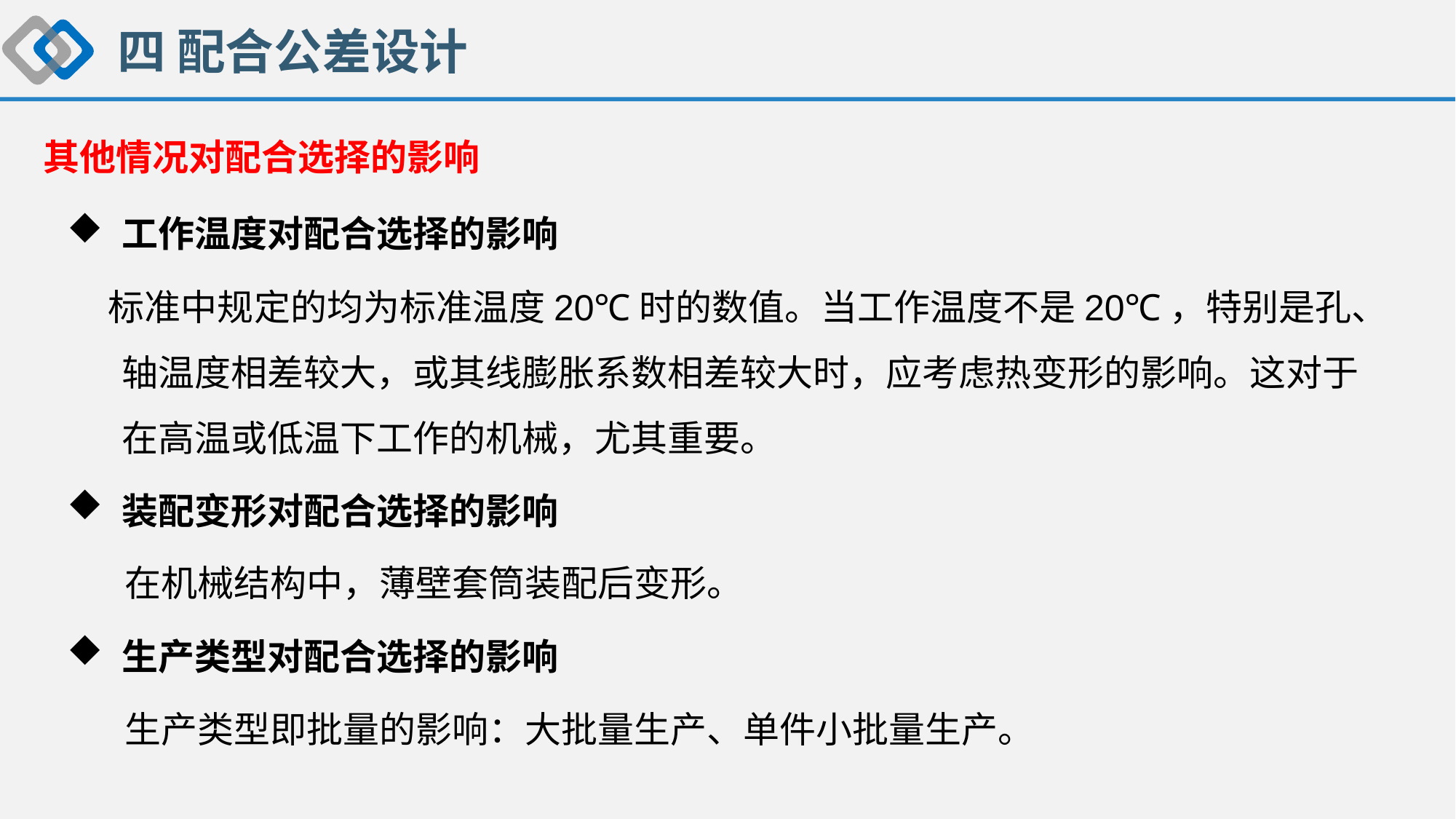

四 配合公差设计
其他情况对配合选择的影响
工作温度对配合选择的影响
    标准中规定的均为标准温度20℃时的数值。当工作温度不是20℃，特别是孔、轴温度相差较大，或其线膨胀系数相差较大时，应考虑热变形的影响。这对于在高温或低温下工作的机械，尤其重要。
装配变形对配合选择的影响
      在机械结构中，薄壁套筒装配后变形。
生产类型对配合选择的影响
      生产类型即批量的影响：大批量生产、单件小批量生产。